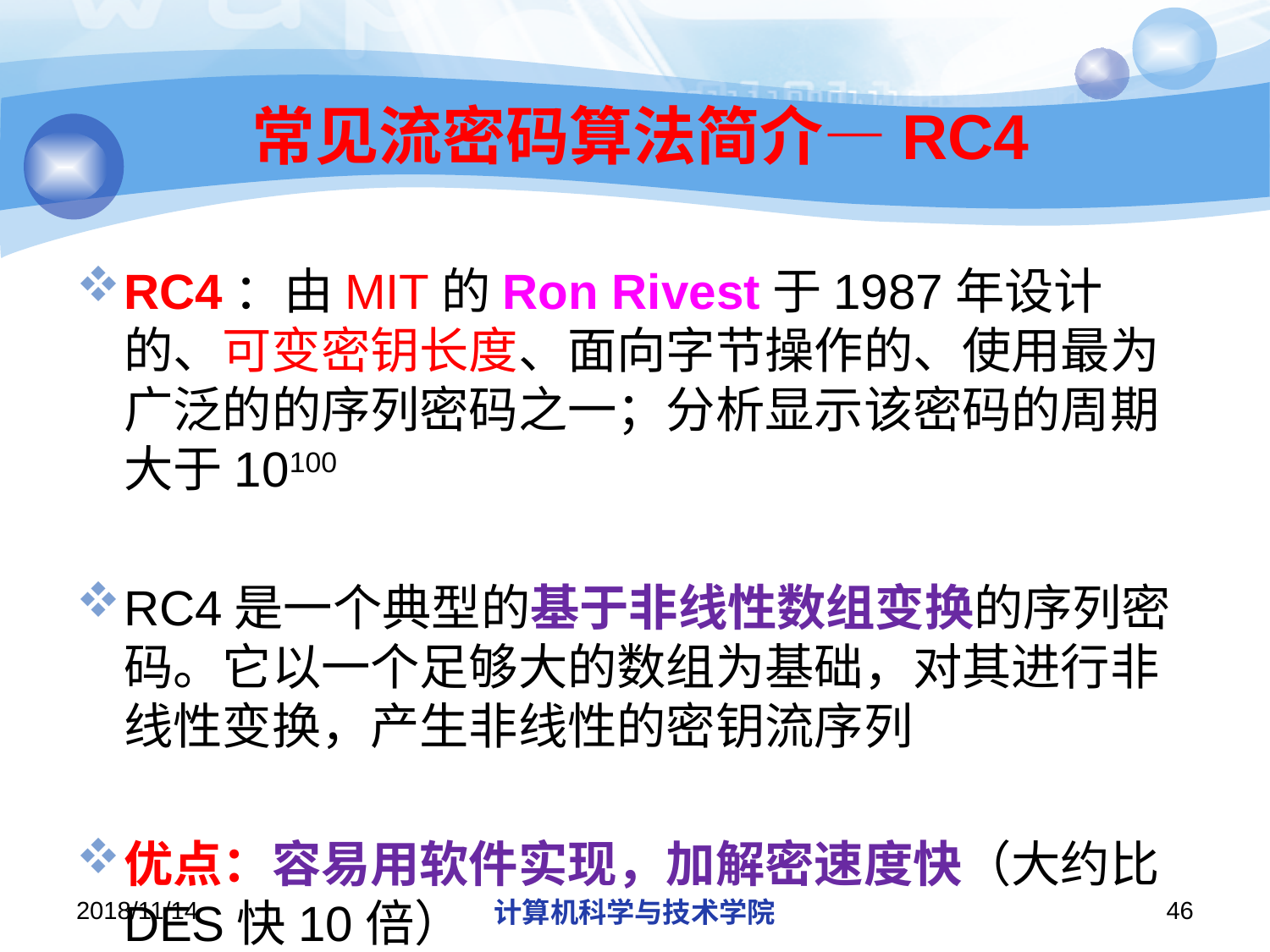

# 常见流密码算法简介—RC4
RC4：由MIT的Ron Rivest于1987年设计的、可变密钥长度、面向字节操作的、使用最为广泛的的序列密码之一；分析显示该密码的周期大于10100

RC4是一个典型的基于非线性数组变换的序列密码。它以一个足够大的数组为基础，对其进行非线性变换，产生非线性的密钥流序列

优点：容易用软件实现，加解密速度快（大约比DES快10倍）

2018/11/14
计算机科学与技术学院
46